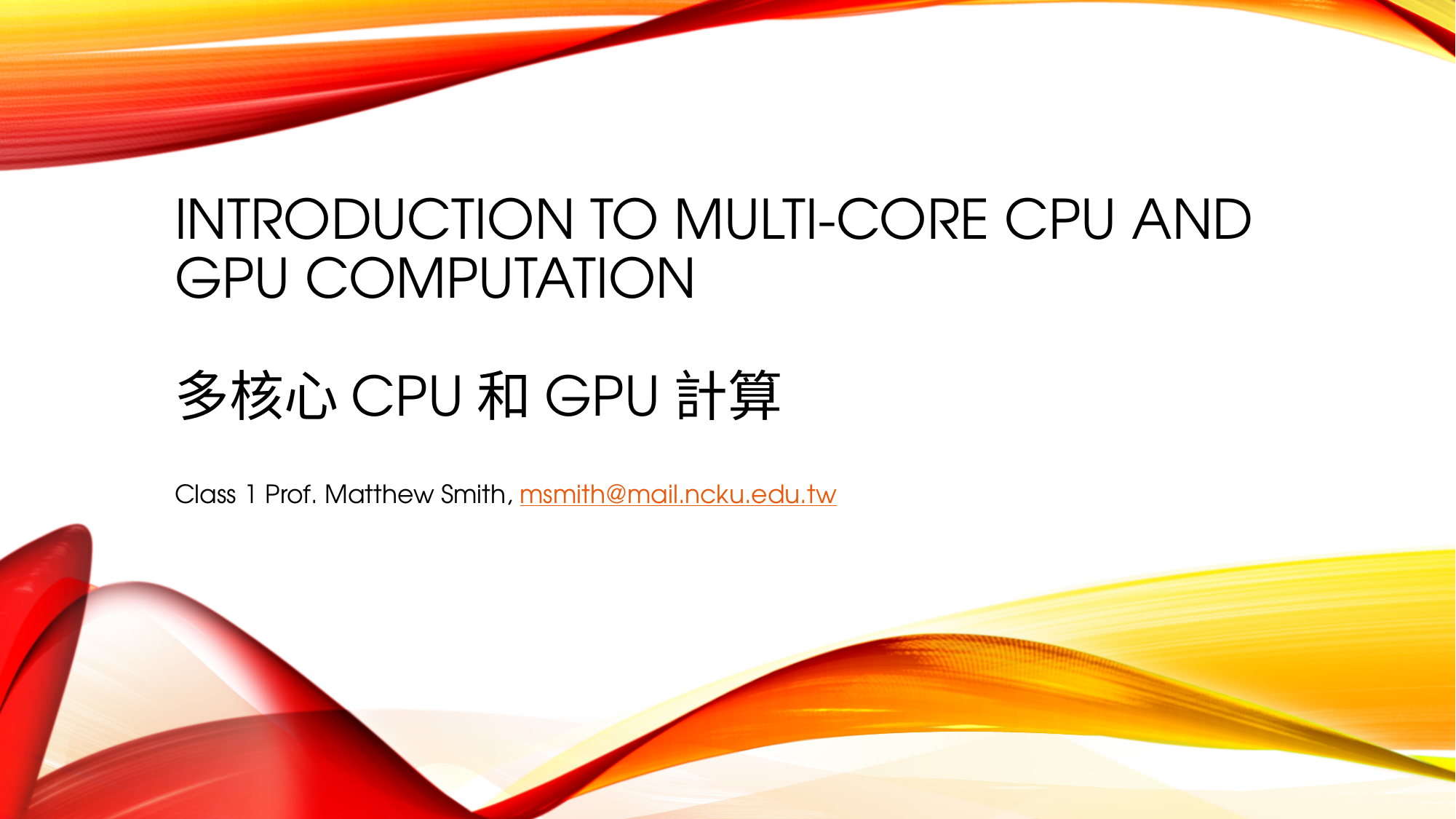

# Introduction to Multi-Core CPU and GPU Computation   多核心CPU和GPU計算

Class 1 				Prof. Matthew Smith, msmith@mail.ncku.edu.tw